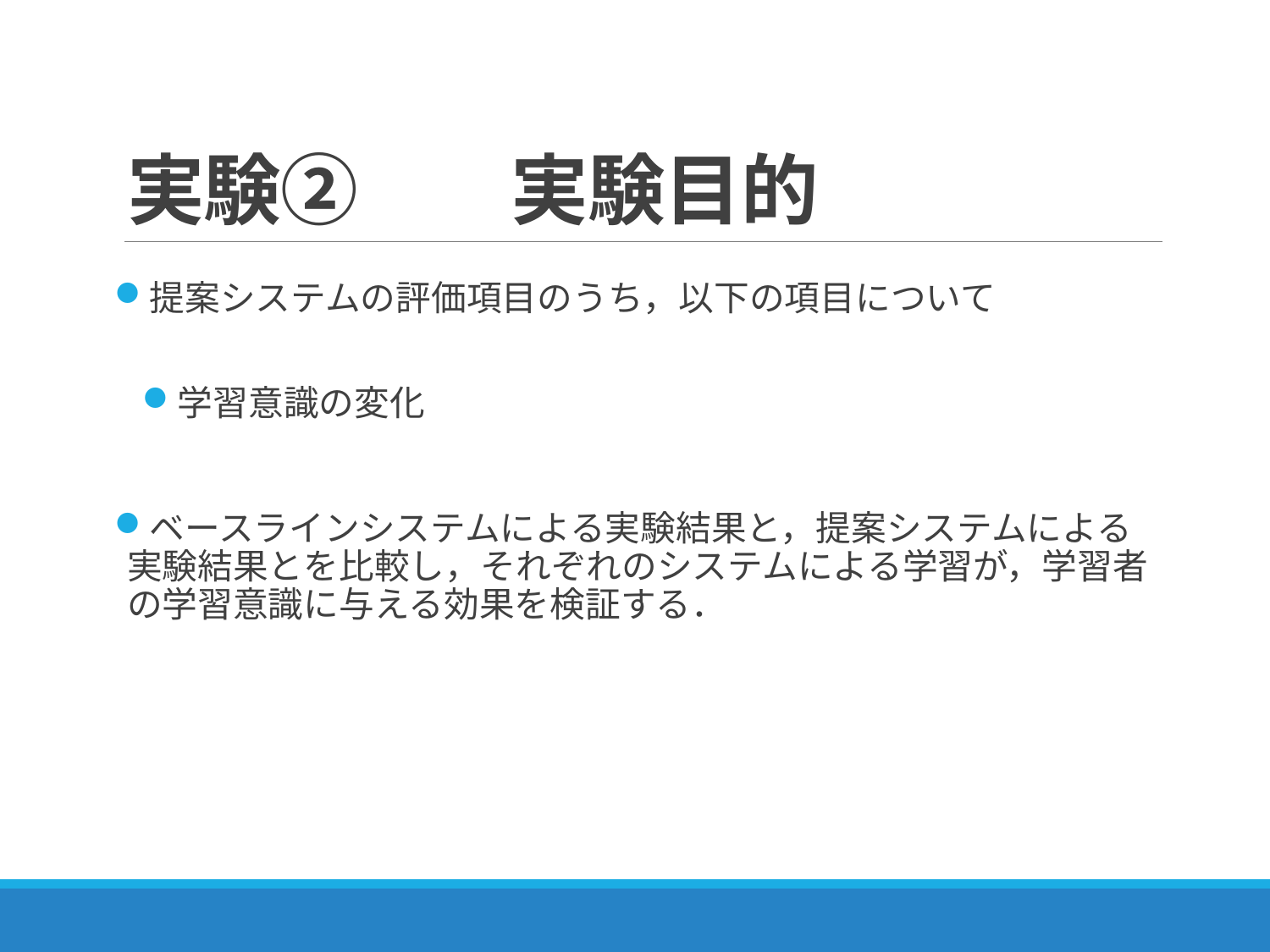

# 実験②　　実験目的
提案システムの評価項目のうち，以下の項目について

学習意識の変化

ベースラインシステムによる実験結果と，提案システムによる　実験結果とを比較し，それぞれのシステムによる学習が，学習者の学習意識に与える効果を検証する．

32